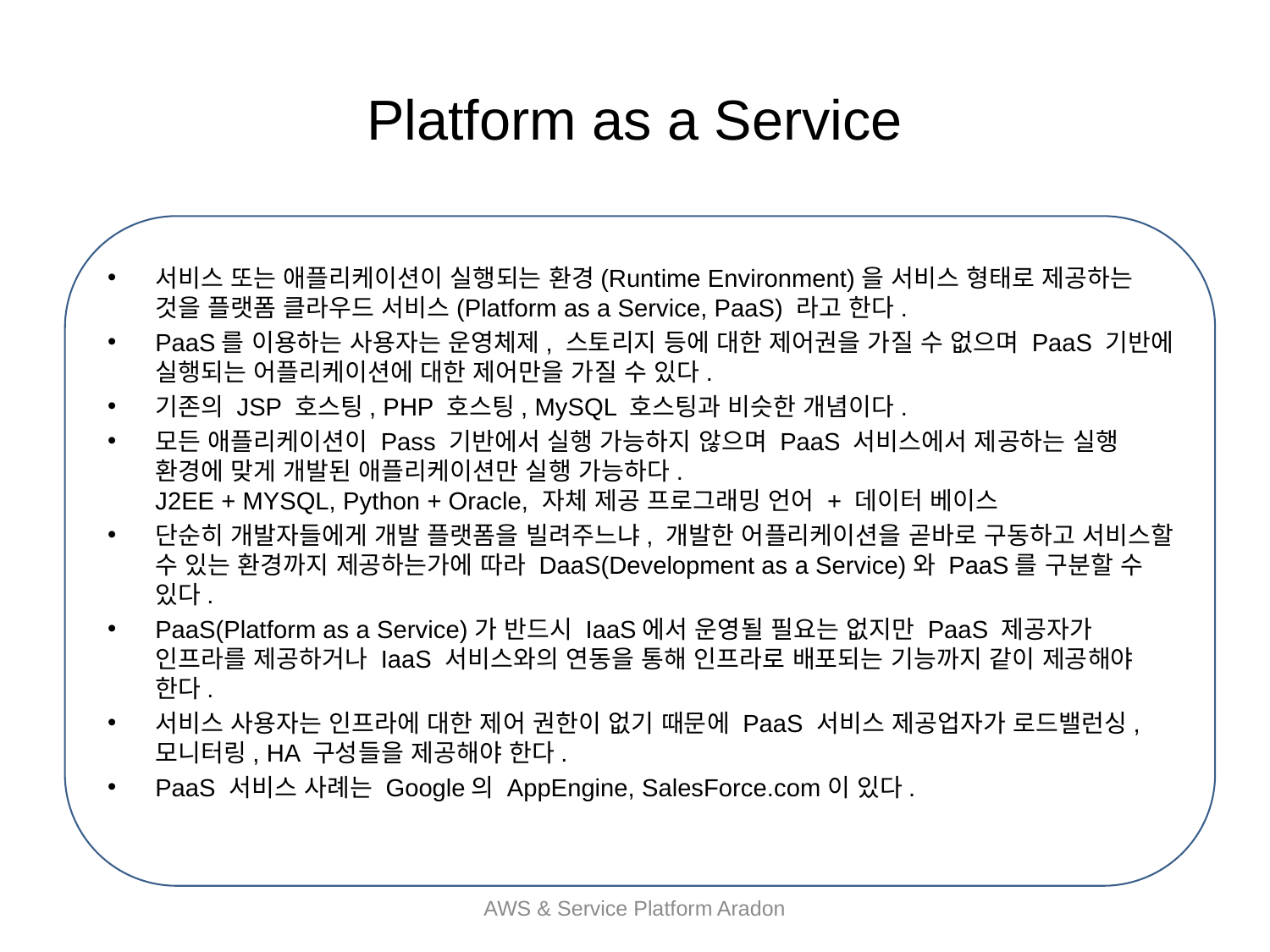

# Platform as a Service

서비스 또는 애플리케이션이 실행되는 환경(Runtime Environment)을 서비스 형태로 제공하는 것을 플랫폼 클라우드 서비스(Platform as a Service, PaaS) 라고 한다.
PaaS를 이용하는 사용자는 운영체제, 스토리지 등에 대한 제어권을 가질 수 없으며 PaaS 기반에 실행되는 어플리케이션에 대한 제어만을 가질 수 있다.
기존의 JSP 호스팅, PHP 호스팅, MySQL 호스팅과 비슷한 개념이다.
모든 애플리케이션이 Pass 기반에서 실행 가능하지 않으며 PaaS 서비스에서 제공하는 실행 환경에 맞게 개발된 애플리케이션만 실행 가능하다.
J2EE + MYSQL, Python + Oracle, 자체 제공 프로그래밍 언어 + 데이터 베이스
단순히 개발자들에게 개발 플랫폼을 빌려주느냐, 개발한 어플리케이션을 곧바로 구동하고 서비스할 수 있는 환경까지 제공하는가에 따라 DaaS(Development as a Service)와 PaaS를 구분할 수 있다.
PaaS(Platform as a Service)가 반드시 IaaS에서 운영될 필요는 없지만 PaaS 제공자가 인프라를 제공하거나 IaaS 서비스와의 연동을 통해 인프라로 배포되는 기능까지 같이 제공해야 한다.
서비스 사용자는 인프라에 대한 제어 권한이 없기 때문에 PaaS 서비스 제공업자가 로드밸런싱, 모니터링, HA 구성들을 제공해야 한다.
PaaS 서비스 사례는 Google의 AppEngine, SalesForce.com이 있다.
AWS & Service Platform Aradon